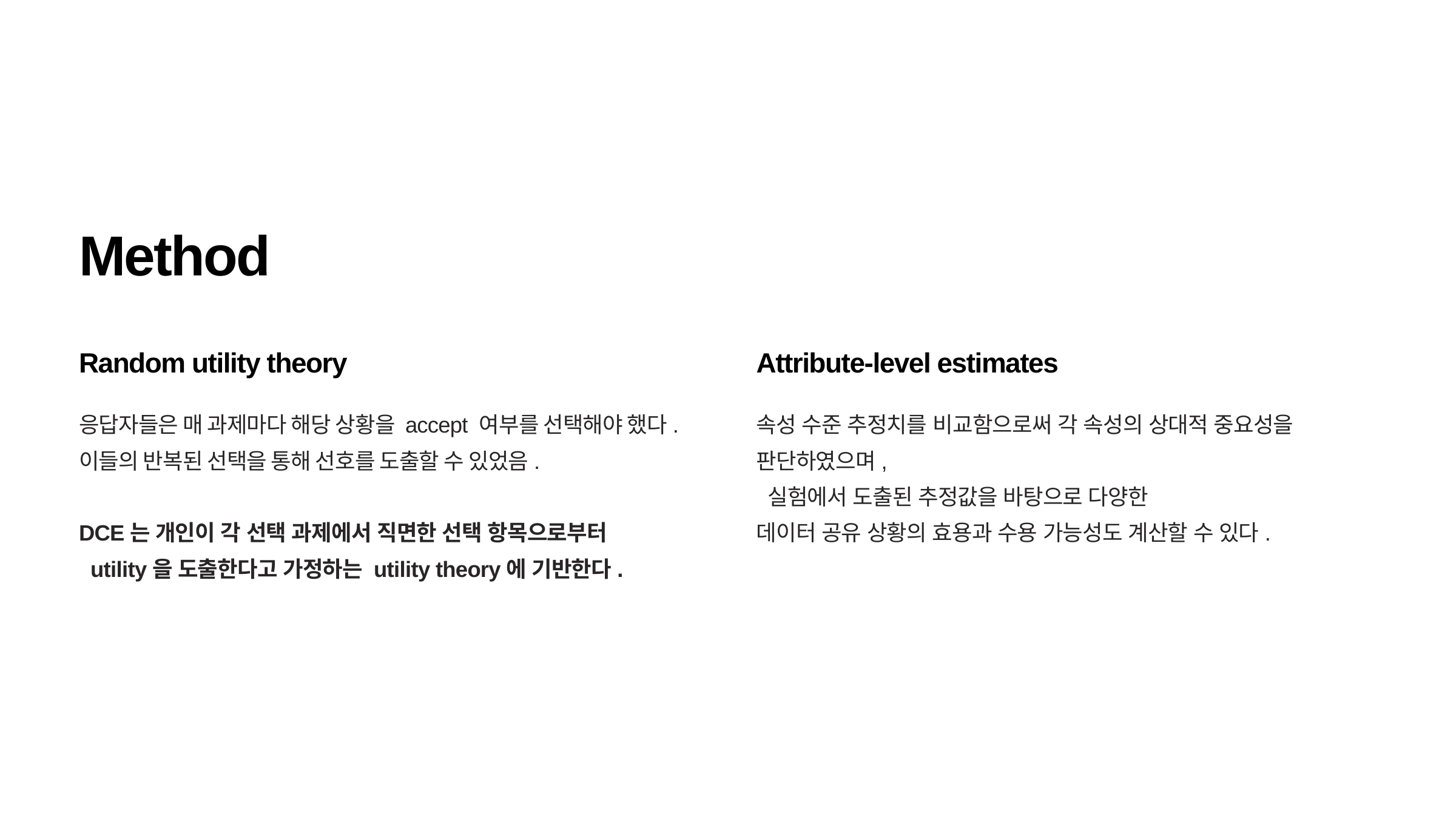

Method
Random utility theory
Attribute-level estimates
응답자들은 매 과제마다 해당 상황을 accept 여부를 선택해야 했다.
이들의 반복된 선택을 통해 선호를 도출할 수 있었음.
DCE는 개인이 각 선택 과제에서 직면한 선택 항목으로부터
 utility을 도출한다고 가정하는 utility theory에 기반한다.
속성 수준 추정치를 비교함으로써 각 속성의 상대적 중요성을
판단하였으며,
 실험에서 도출된 추정값을 바탕으로 다양한
데이터 공유 상황의 효용과 수용 가능성도 계산할 수 있다.